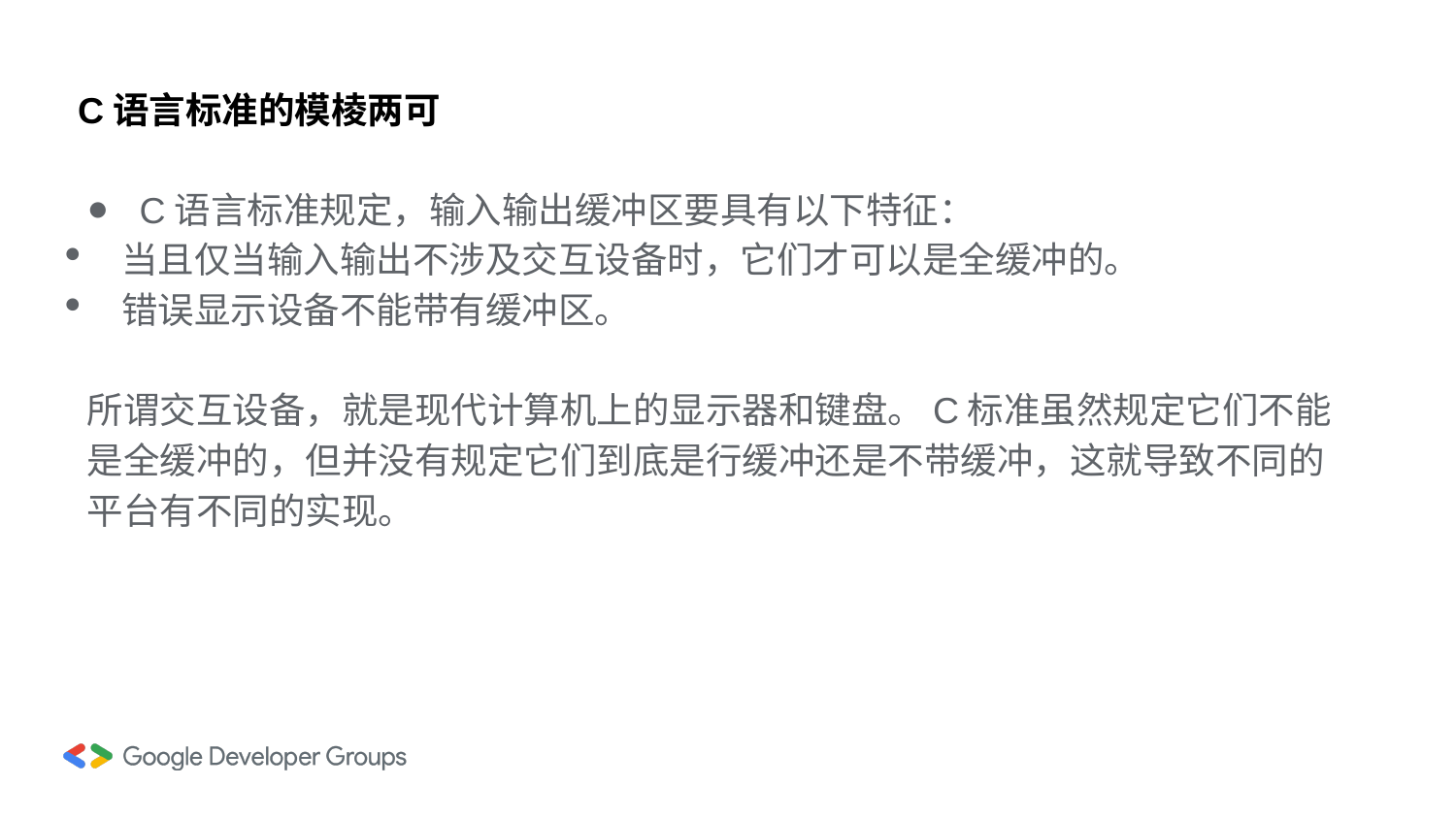

# C语言标准的模棱两可
C语言标准规定，输入输出缓冲区要具有以下特征：
当且仅当输入输出不涉及交互设备时，它们才可以是全缓冲的。
错误显示设备不能带有缓冲区。

所谓交互设备，就是现代计算机上的显示器和键盘。C标准虽然规定它们不能是全缓冲的，但并没有规定它们到底是行缓冲还是不带缓冲，这就导致不同的平台有不同的实现。